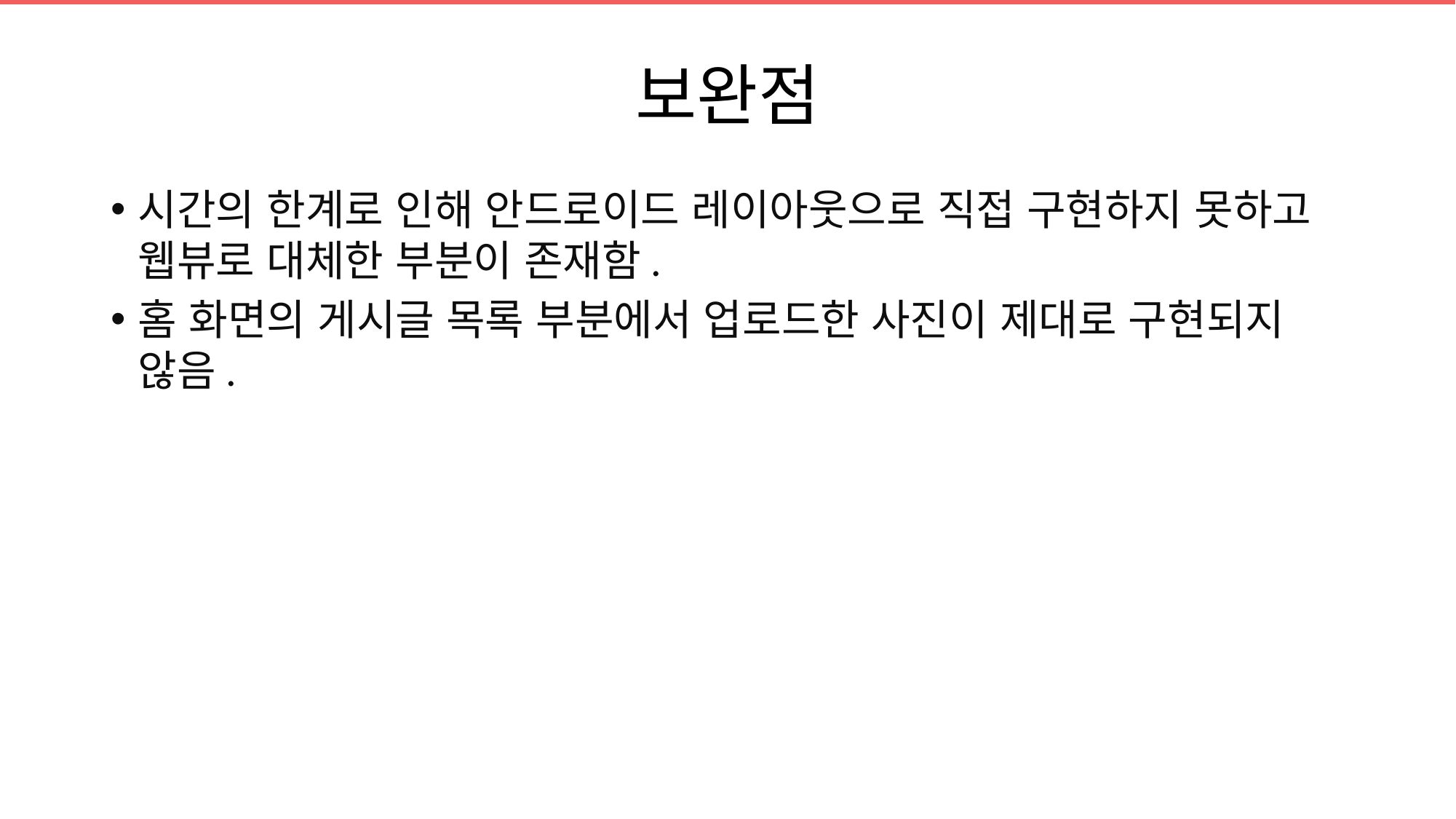

# 보완점
시간의 한계로 인해 안드로이드 레이아웃으로 직접 구현하지 못하고 웹뷰로 대체한 부분이 존재함.
홈 화면의 게시글 목록 부분에서 업로드한 사진이 제대로 구현되지 않음.